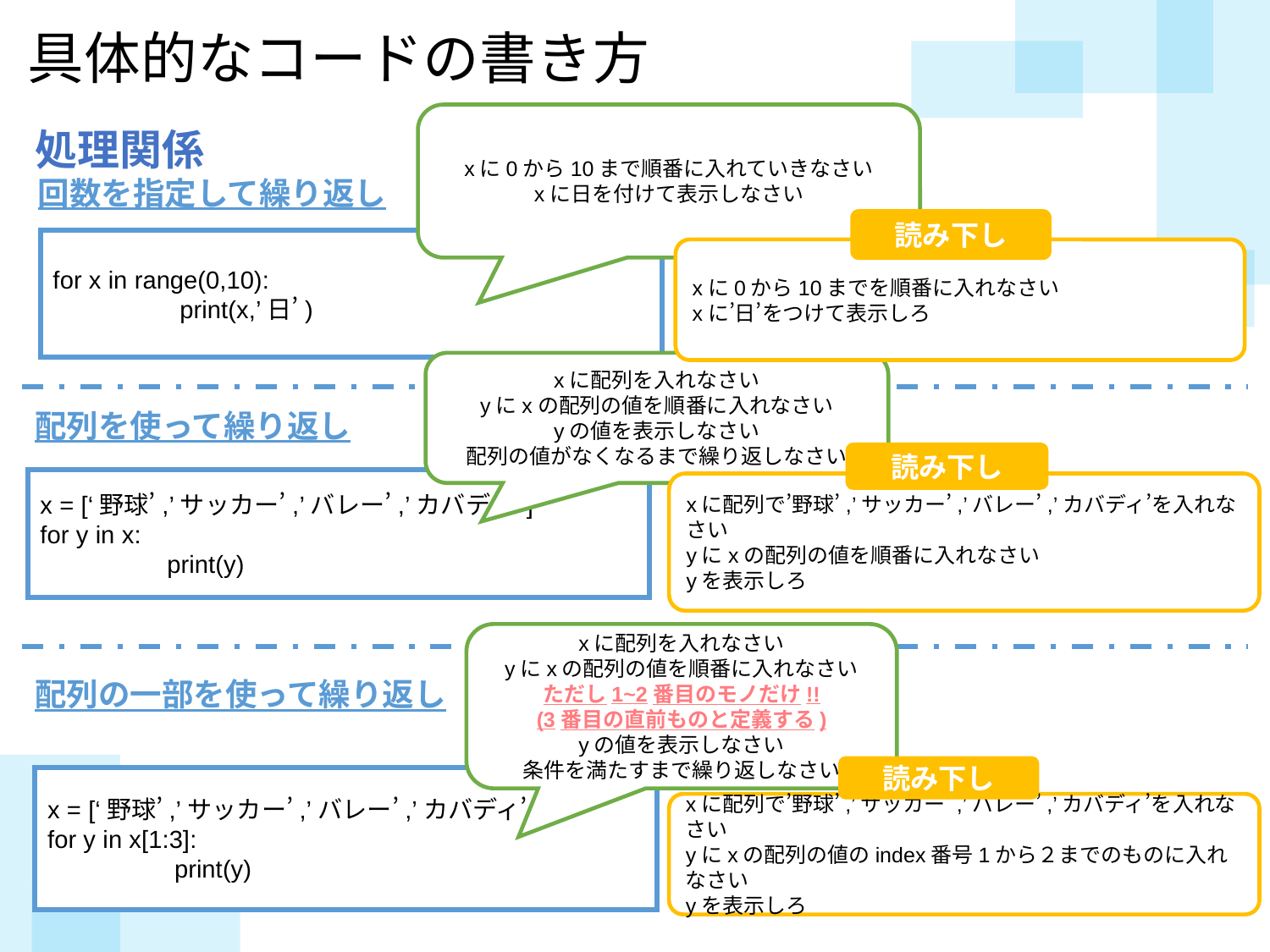

具体的なコードの書き方
処理関係
xに0から10まで順番に入れていきなさい
xに日を付けて表示しなさい
回数を指定して繰り返し
読み下し
xに0から10までを順番に入れなさい
xに’日’をつけて表示しろ
for x in range(0,10):
	print(x,’日’)
xに配列を入れなさい
yにxの配列の値を順番に入れなさい
yの値を表示しなさい
配列の値がなくなるまで繰り返しなさい
配列を使って繰り返し
読み下し
xに配列で’野球’,’サッカー’,’バレー’,’カバディ’を入れなさい
yにxの配列の値を順番に入れなさい
yを表示しろ
x = [‘野球’,’サッカー’,’バレー’,’カバディ’]
for y in x:
	print(y)
xに配列を入れなさい
yにxの配列の値を順番に入れなさい
ただし1~2番目のモノだけ!!
(3番目の直前ものと定義する)
yの値を表示しなさい
条件を満たすまで繰り返しなさい
配列の一部を使って繰り返し
読み下し

xに配列で’野球’,’サッカー’,’バレー’,’カバディ’を入れなさい
yにxの配列の値のindex番号1から２までのものに入れなさい
yを表示しろ

x = [‘野球’,’サッカー’,’バレー’,’カバディ’]
for y in x[1:3]:
	print(y)
33